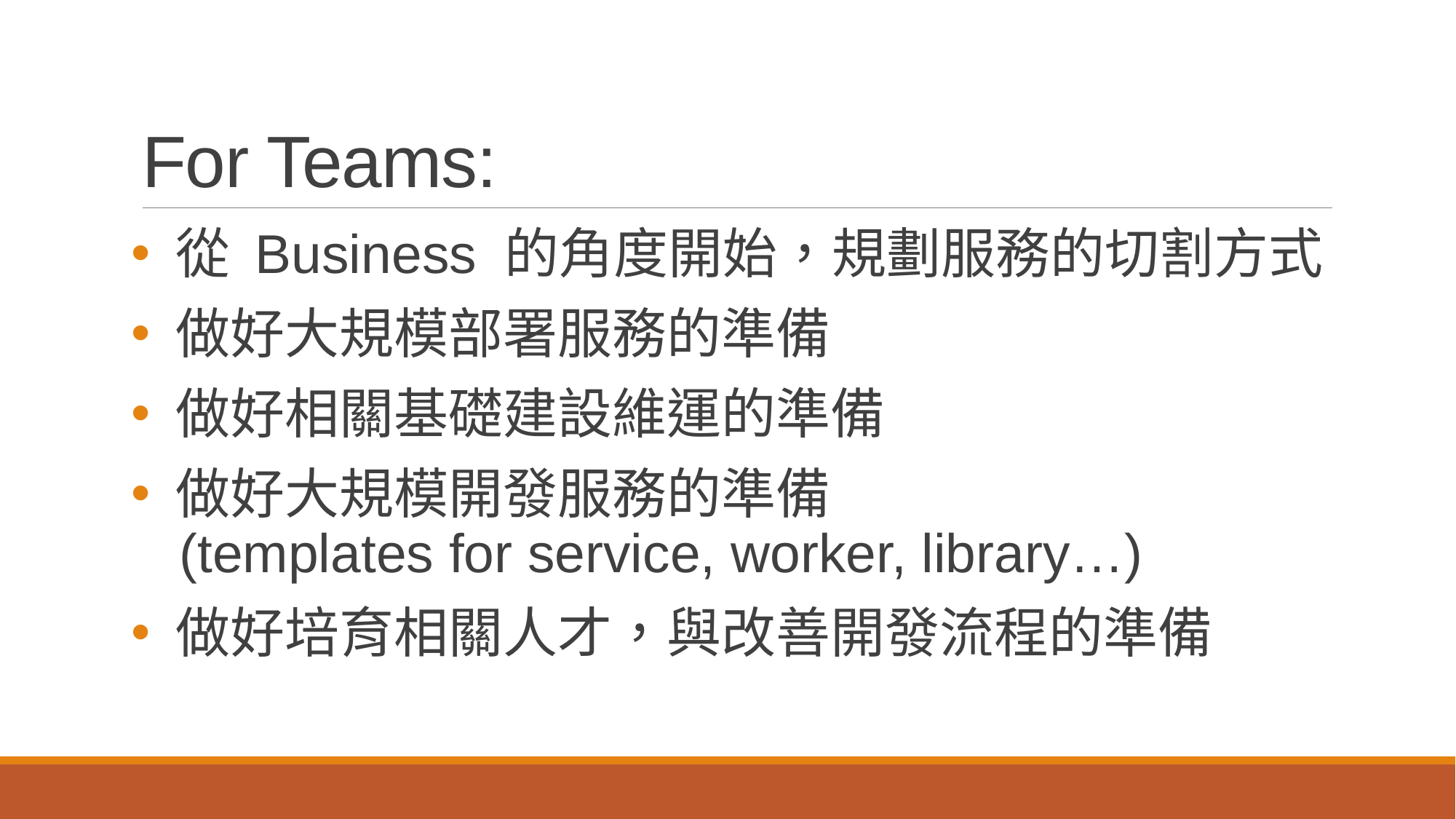

# For Teams:
 從 Business 的角度開始，規劃服務的切割方式
 做好大規模部署服務的準備
 做好相關基礎建設維運的準備
 做好大規模開發服務的準備
  (templates for service, worker, library…)
 做好培育相關人才，與改善開發流程的準備